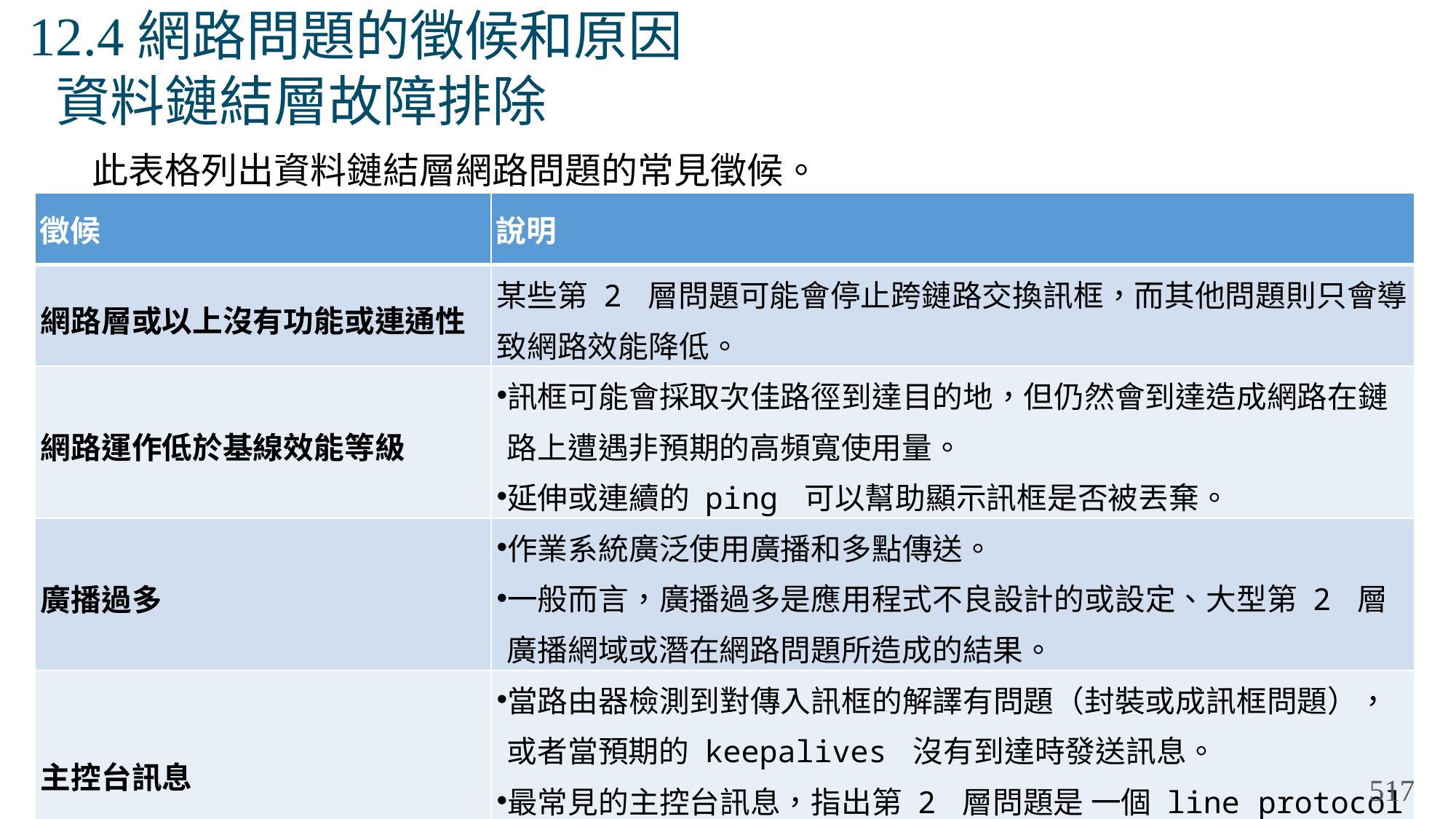

# 12.4網路問題的徵候和原因 資料鏈結層故障排除
此表格列出資料鏈結層網路問題的常見徵候。
| 徵候 | 說明 |
| --- | --- |
| 網路層或以上沒有功能或連通性 | 某些第 2 層問題可能會停止跨鏈路交換訊框，而其他問題則只會導致網路效能降低。 |
| 網路運作低於基線效能等級 | 訊框可能會採取次佳路徑到達目的地，但仍然會到達造成網路在鏈路上遭遇非預期的高頻寬使用量。 延伸或連續的 ping 可以幫助顯示訊框是否被丟棄。 |
| 廣播過多 | 作業系統廣泛使用廣播和多點傳送。 一般而言，廣播過多是應用程式不良設計的或設定、大型第 2 層廣播網域或潛在網路問題所造成的結果。 |
| 主控台訊息 | 當路由器檢測到對傳入訊框的解譯有問題（封裝或成訊框問題），或者當預期的 keepalives 沒有到達時發送訊息。 最常見的主控台訊息，指出第 2 層問題是 一個 line protocol down 訊息。 |
517